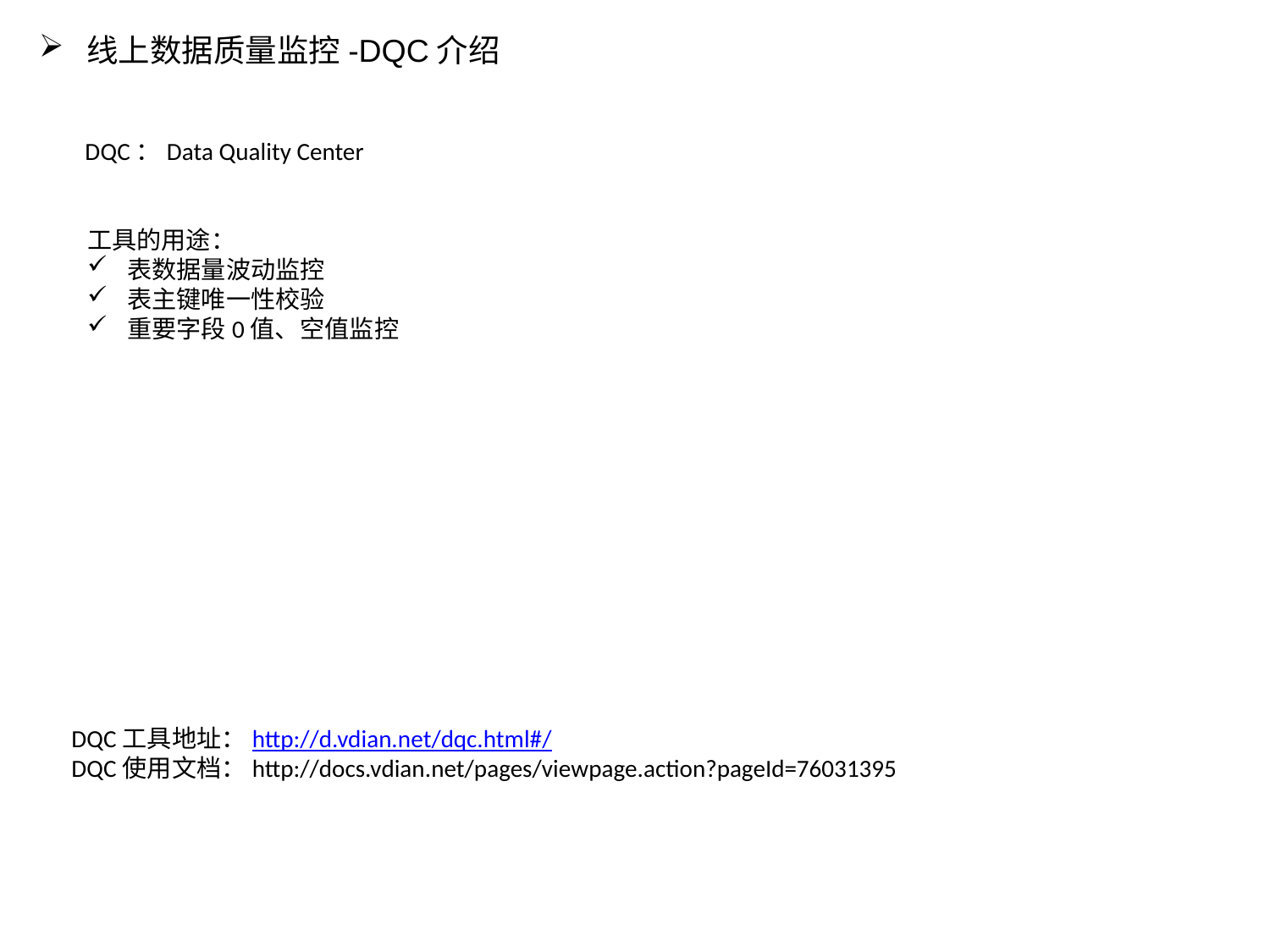

线上数据质量监控-DQC介绍
DQC：Data Quality Center
工具的用途：
表数据量波动监控
表主键唯一性校验
重要字段0值、空值监控
DQC工具地址：http://d.vdian.net/dqc.html#/
DQC使用文档：http://docs.vdian.net/pages/viewpage.action?pageId=76031395